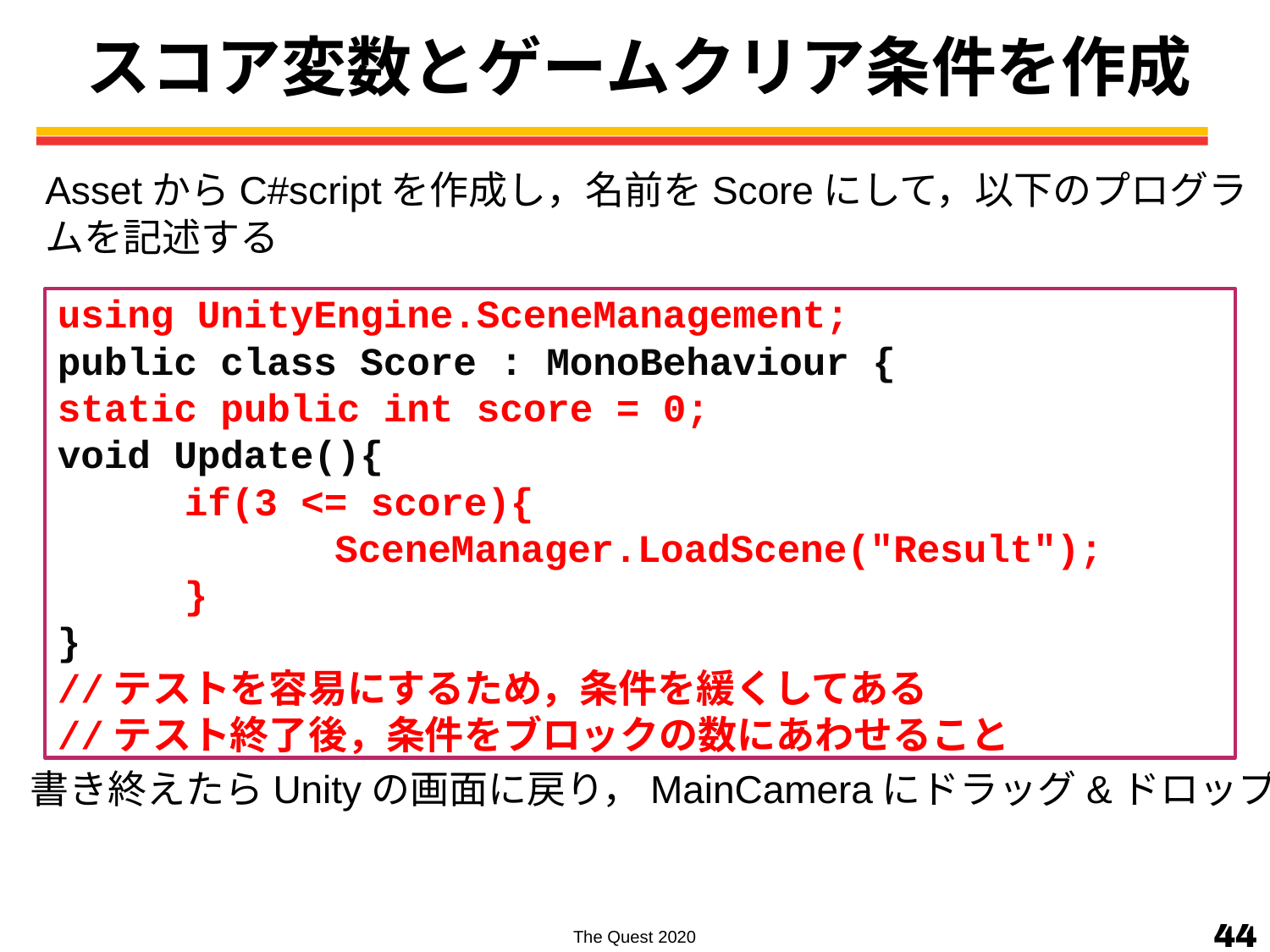

# スコア変数とゲームクリア条件を作成
AssetからC#scriptを作成し，名前をScoreにして，以下のプログラムを記述する
using UnityEngine.SceneManagement;
public class Score : MonoBehaviour {
static public int score = 0;
void Update(){
	if(3 <= score){
		 SceneManager.LoadScene("Result");
	}
}
//テストを容易にするため，条件を緩くしてある
//テスト終了後，条件をブロックの数にあわせること
書き終えたらUnityの画面に戻り，MainCameraにドラッグ&ドロップ
44
The Quest 2020